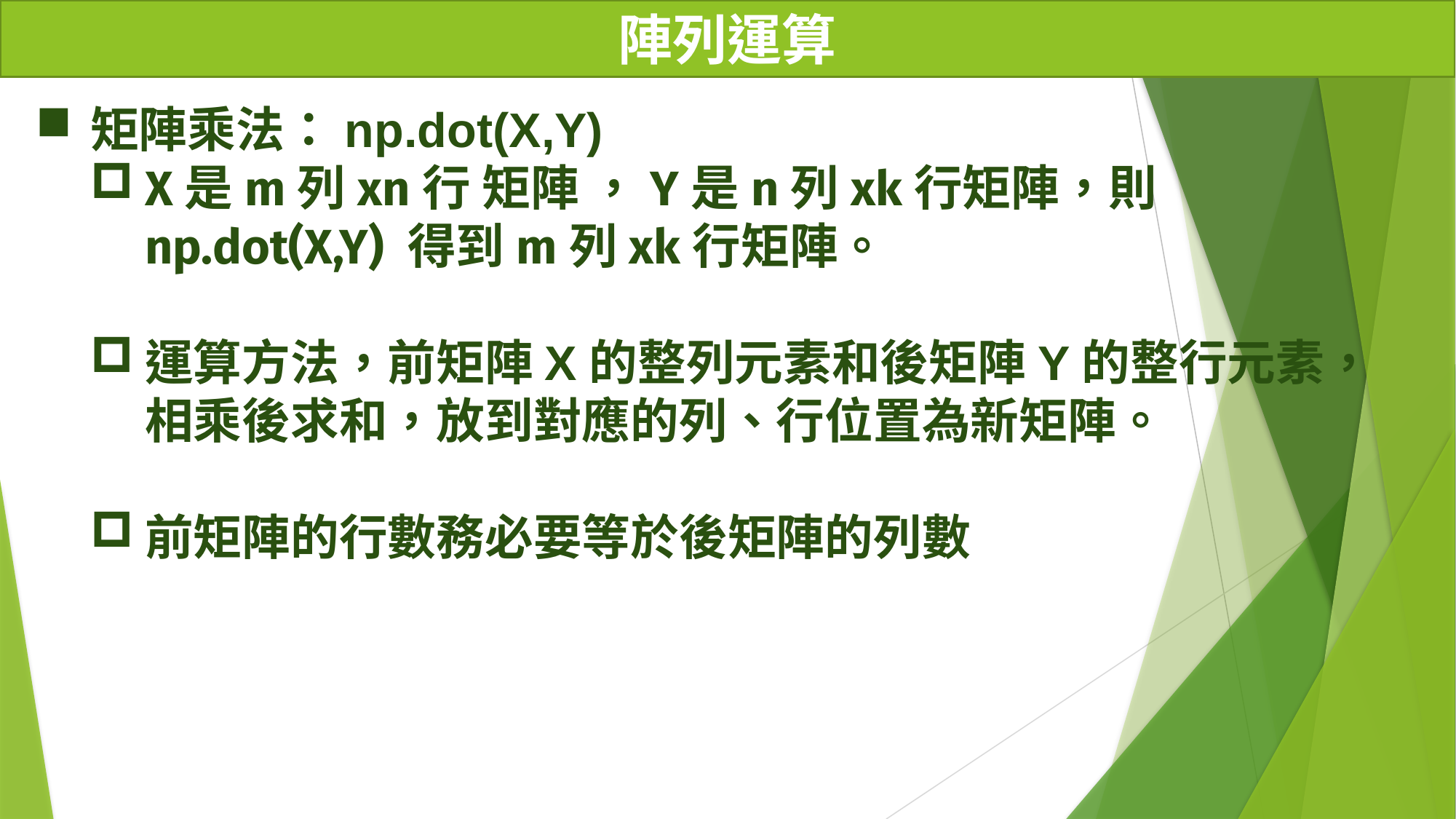

# 陣列運算
矩陣乘法：np.dot(X,Y)
X是m列xn行 矩陣 ，Y是n列xk行矩陣，則np.dot(X,Y) 得到m列xk行矩陣。

運算方法，前矩陣X的整列元素和後矩陣Y的整行元素，相乘後求和，放到對應的列、行位置為新矩陣。

前矩陣的行數務必要等於後矩陣的列數